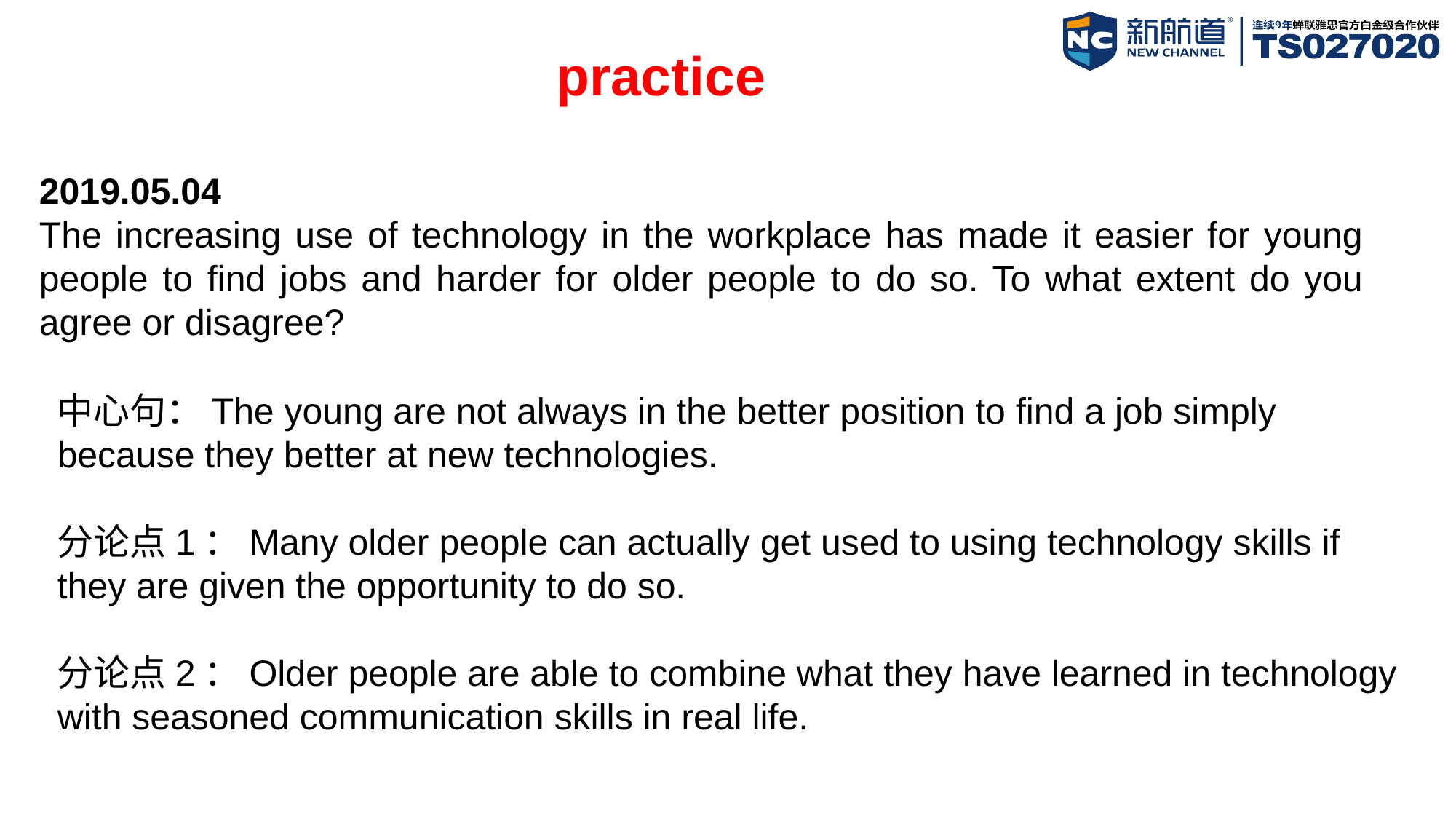

practice
2019.05.04
The increasing use of technology in the workplace has made it easier for young people to find jobs and harder for older people to do so. To what extent do you agree or disagree?
中心句：The young are not always in the better position to find a job simply because they better at new technologies.

分论点1：Many older people can actually get used to using technology skills if they are given the opportunity to do so.

分论点2：Older people are able to combine what they have learned in technology with seasoned communication skills in real life.